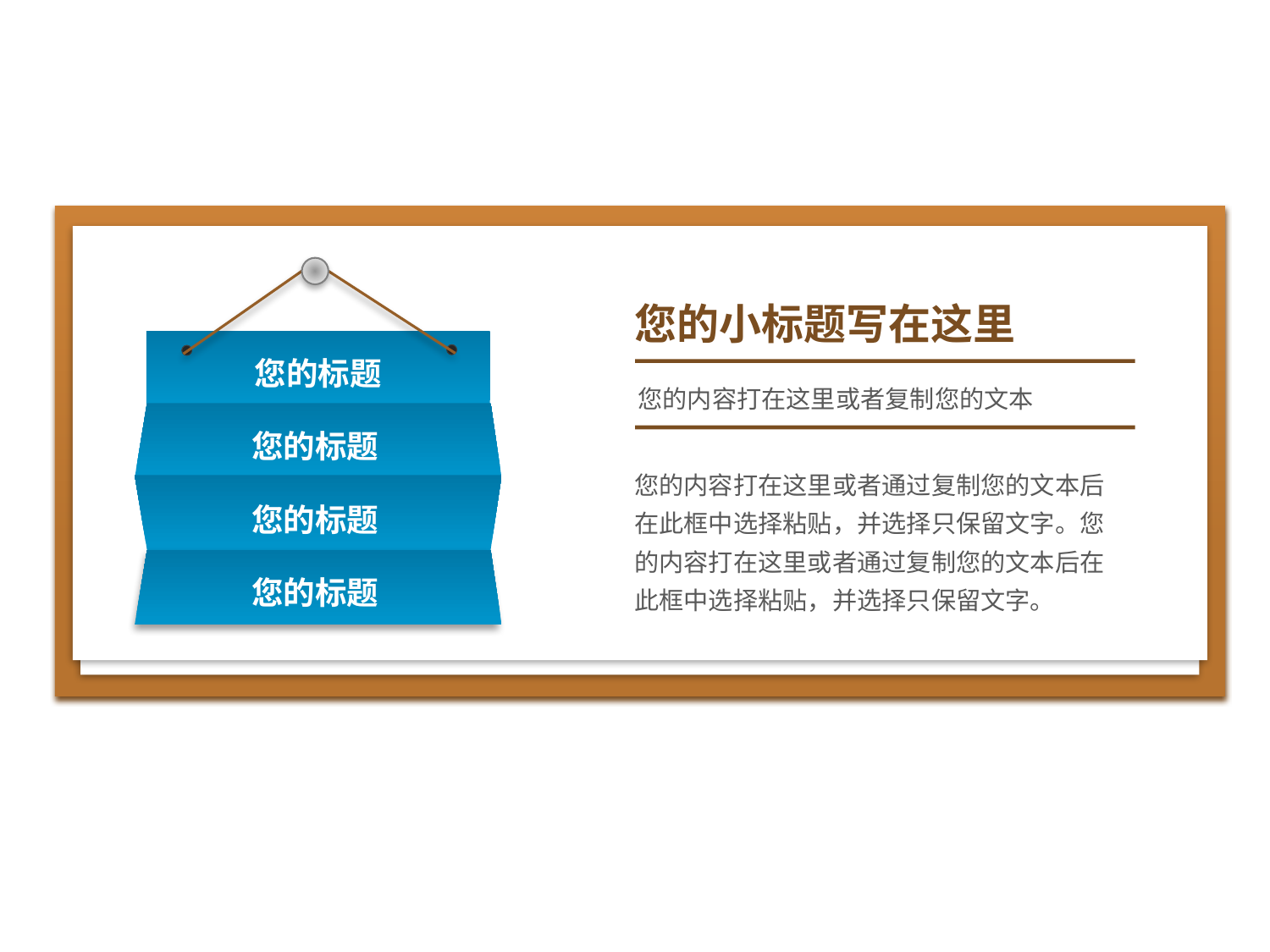

您的小标题写在这里

您的标题

您的内容打在这里或者复制您的文本
您的标题

您的内容打在这里或者通过复制您的文本后在此框中选择粘贴，并选择只保留文字。您的内容打在这里或者通过复制您的文本后在此框中选择粘贴，并选择只保留文字。

您的标题
您的标题